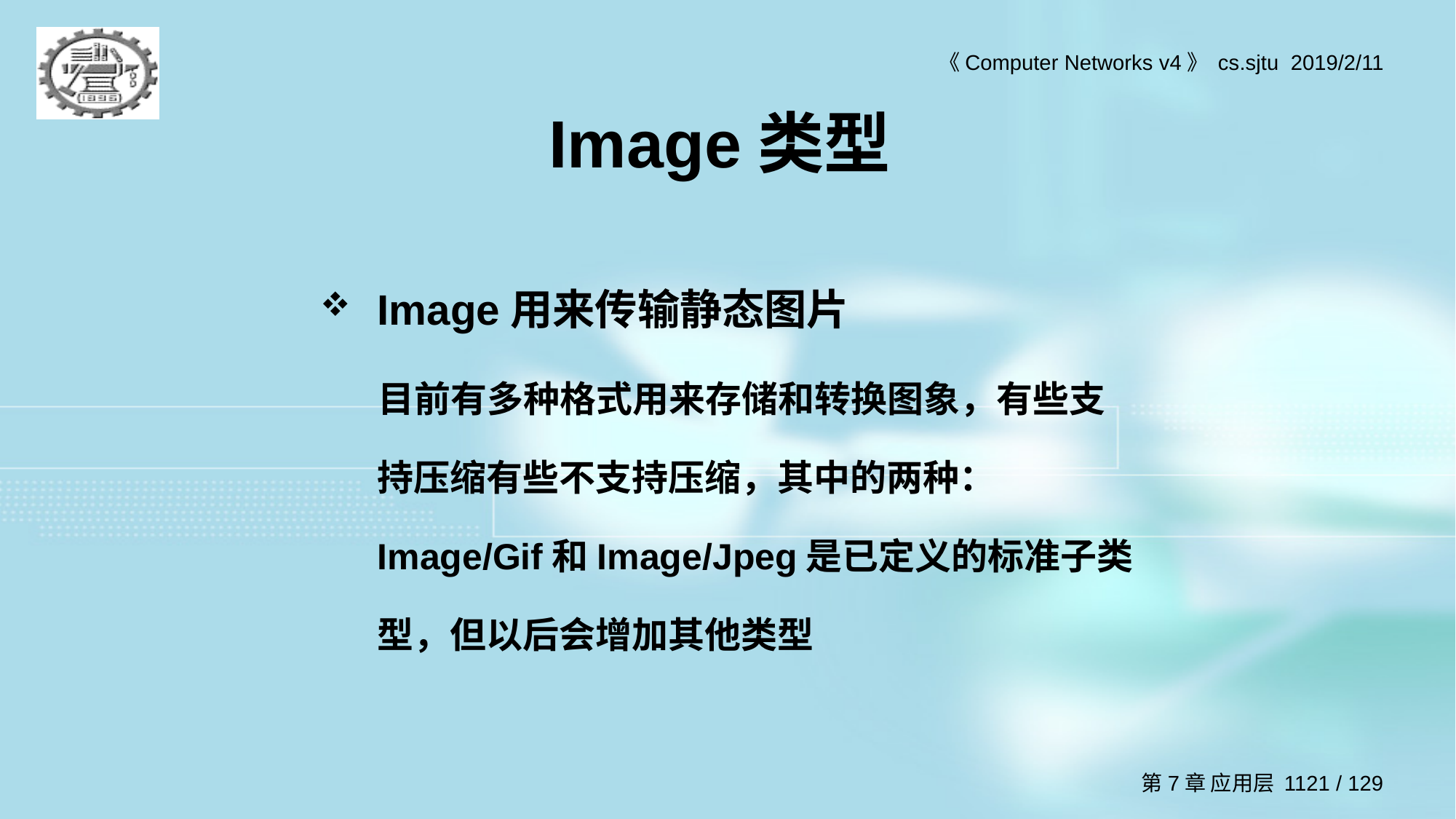

# Image类型
Image用来传输静态图片
      目前有多种格式用来存储和转换图象，有些支持压缩有些不支持压缩，其中的两种： Image/Gif和Image/Jpeg是已定义的标准子类型，但以后会增加其他类型